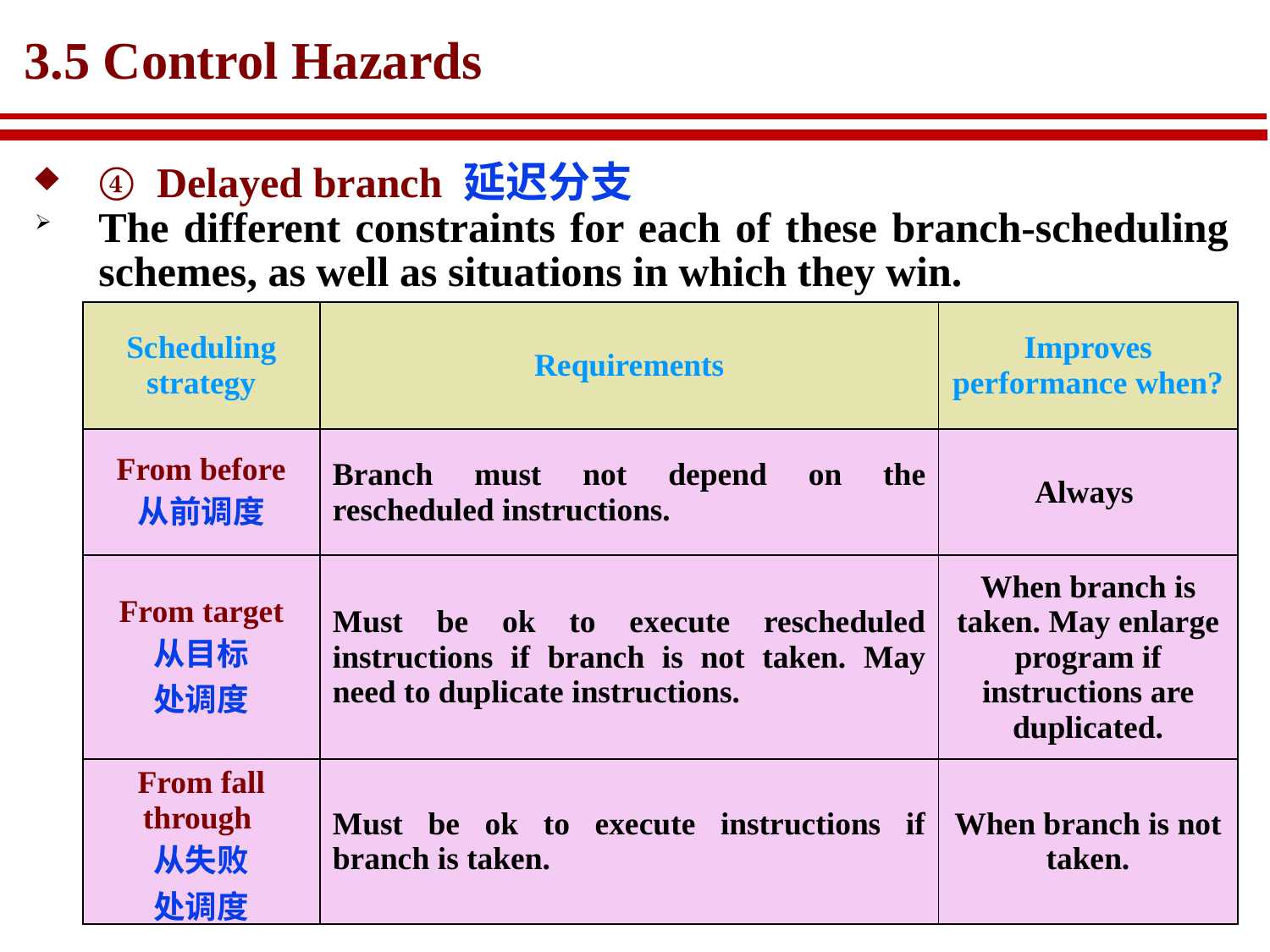

# 3.5 Control Hazards
④  Delayed branch 延迟分支
The different constraints for each of these branch-scheduling schemes, as well as situations in which they win.
| Scheduling strategy | Requirements | Improves performance when? |
| --- | --- | --- |
| From before 从前调度 | Branch must not depend on the rescheduled instructions. | Always |
| From target 从目标 处调度 | Must be ok to execute rescheduled instructions if branch is not taken. May need to duplicate instructions. | When branch is taken. May enlarge program if instructions are duplicated. |
| From fall through 从失败 处调度 | Must be ok to execute instructions if branch is taken. | When branch is not taken. |